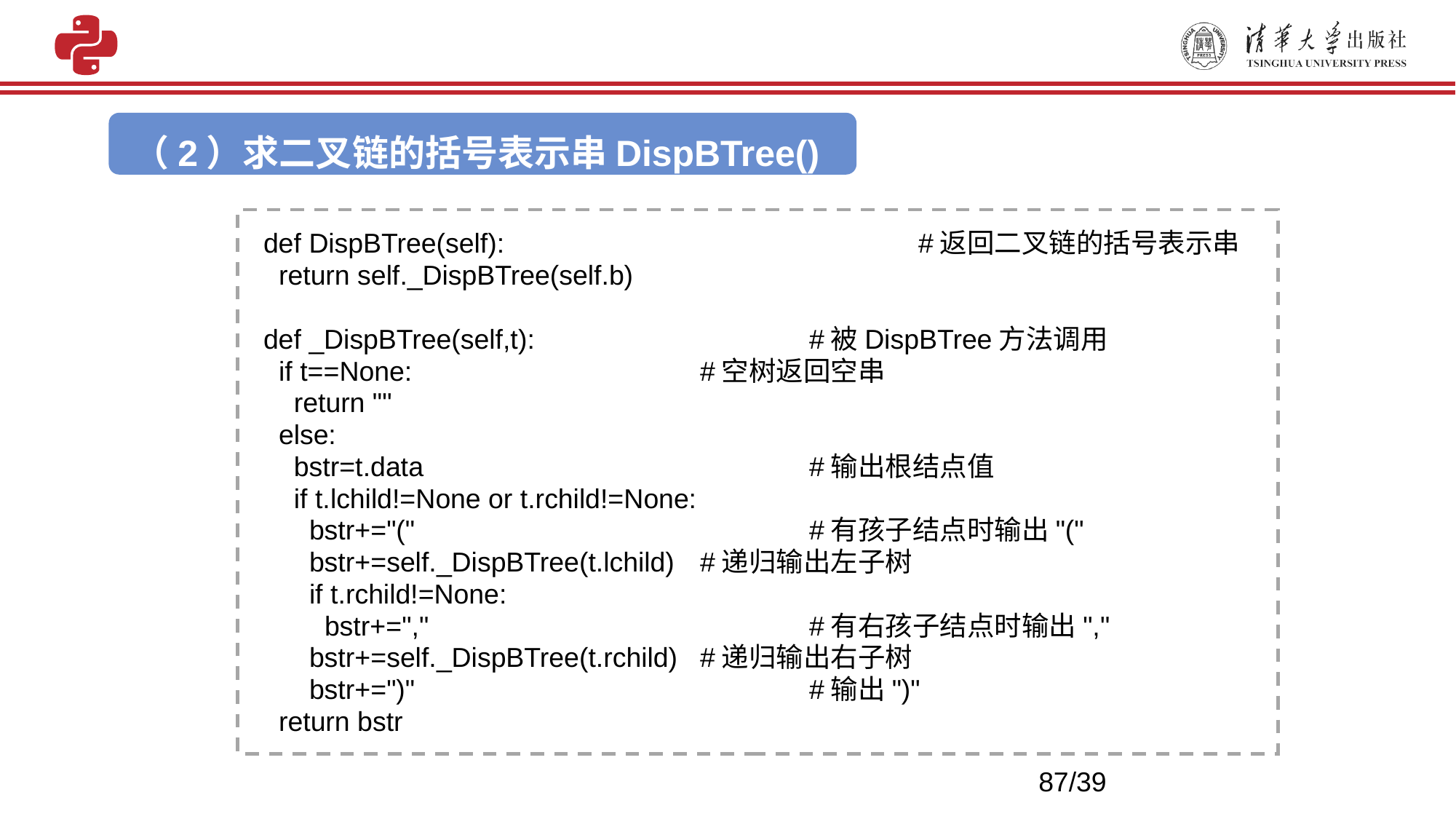

（2）求二叉链的括号表示串DispBTree()
def DispBTree(self): 				#返回二叉链的括号表示串
  return self._DispBTree(self.b)

def _DispBTree(self,t):			#被DispBTree方法调用
  if t==None:                    		#空树返回空串
    return ""
  else:
    bstr=t.data				#输出根结点值
    if t.lchild!=None or t.rchild!=None:
      bstr+="("				#有孩子结点时输出"("
      bstr+=self._DispBTree(t.lchild)	#递归输出左子树
      if t.rchild!=None:
        bstr+=","				#有右孩子结点时输出","
      bstr+=self._DispBTree(t.rchild)	#递归输出右子树
      bstr+=")"				#输出")"
  return bstr
87/39